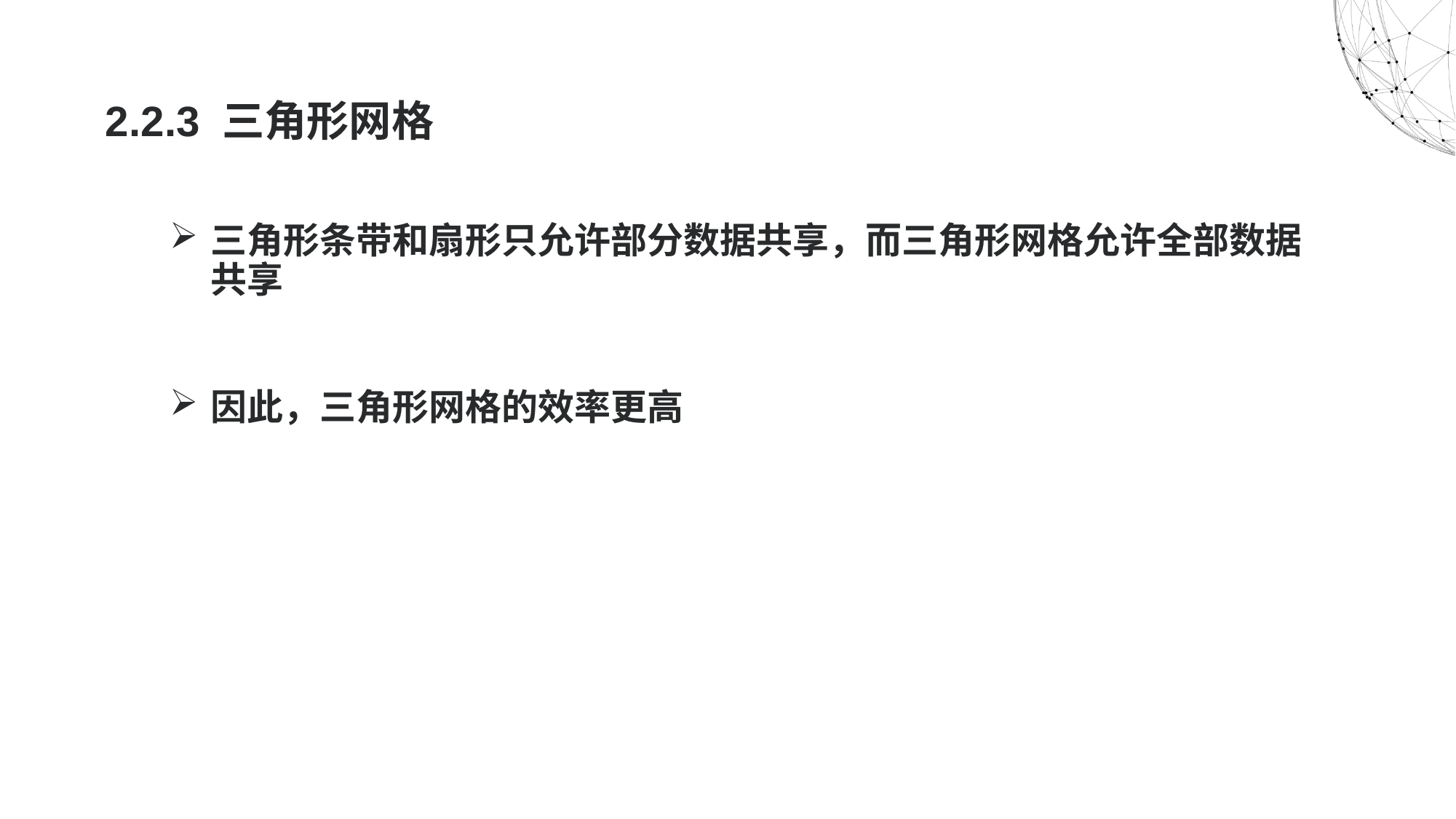

2.2.3 三角形网格
三角形条带和扇形只允许部分数据共享，而三角形网格允许全部数据共享

因此，三角形网格的效率更高